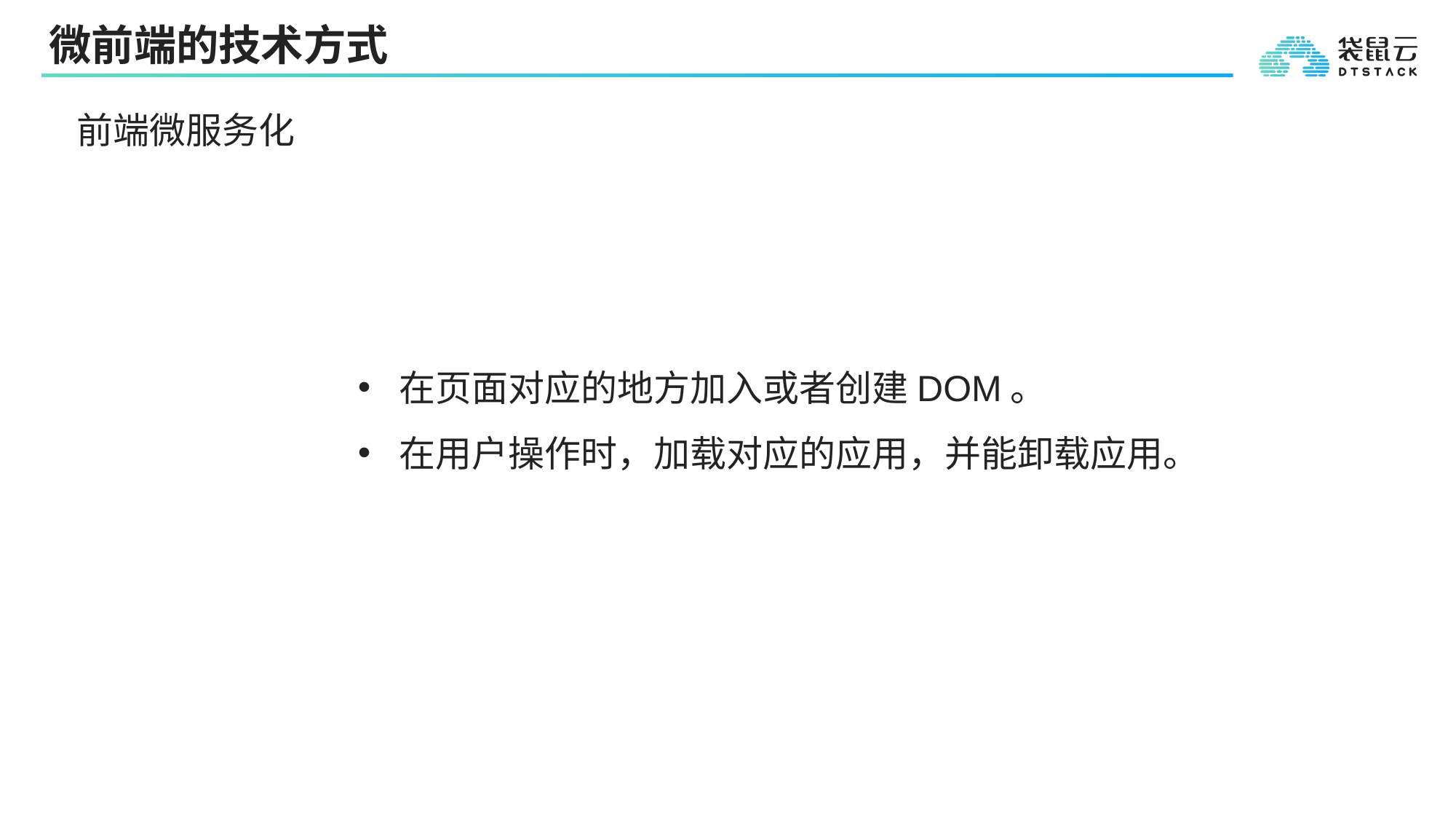

# 微前端的技术方式
前端微服务化
在页面对应的地方加入或者创建DOM。
在用户操作时，加载对应的应用，并能卸载应用。